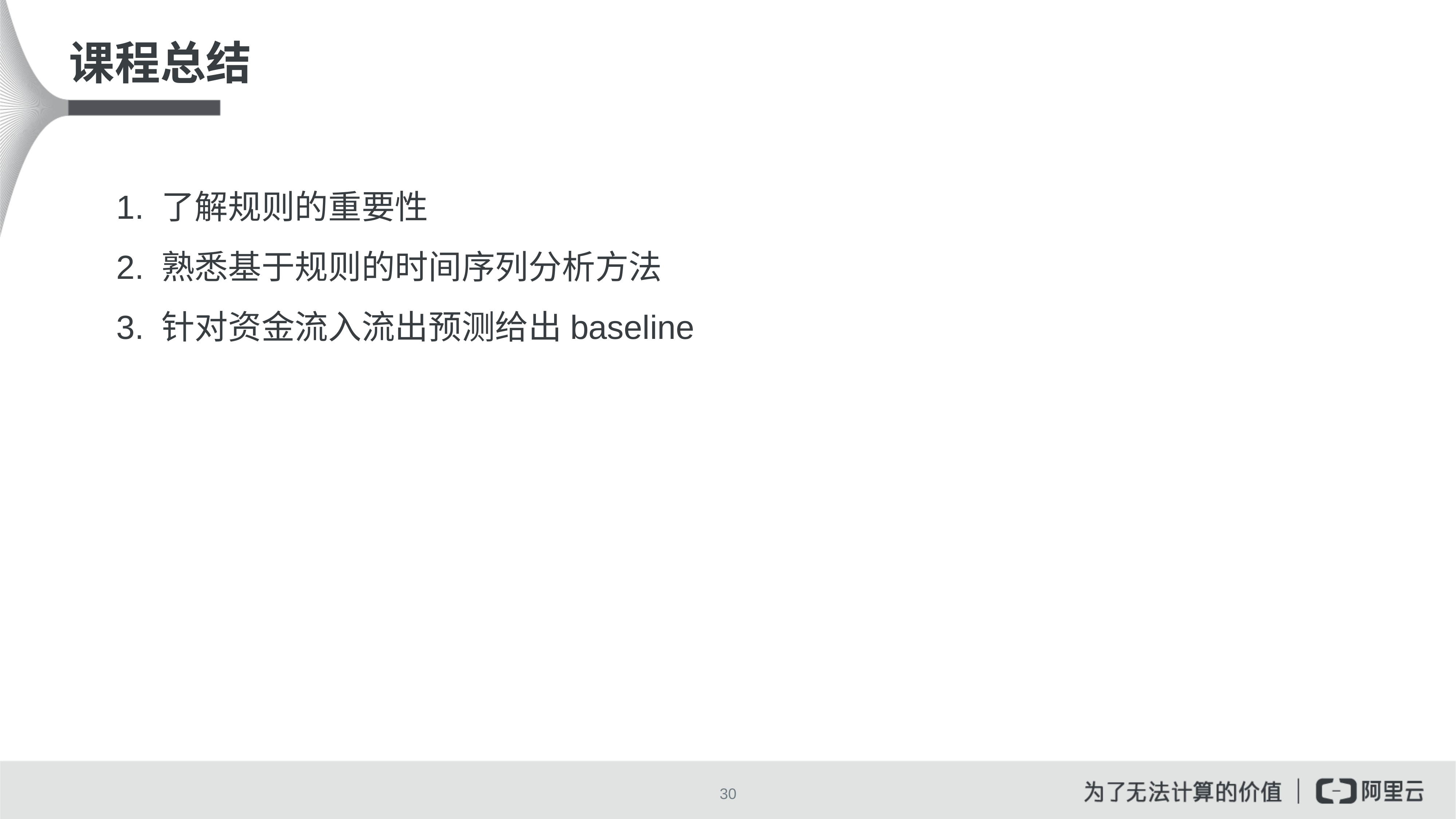

# 课程总结
1. 了解规则的重要性
2. 熟悉基于规则的时间序列分析方法
3. 针对资金流入流出预测给出baseline